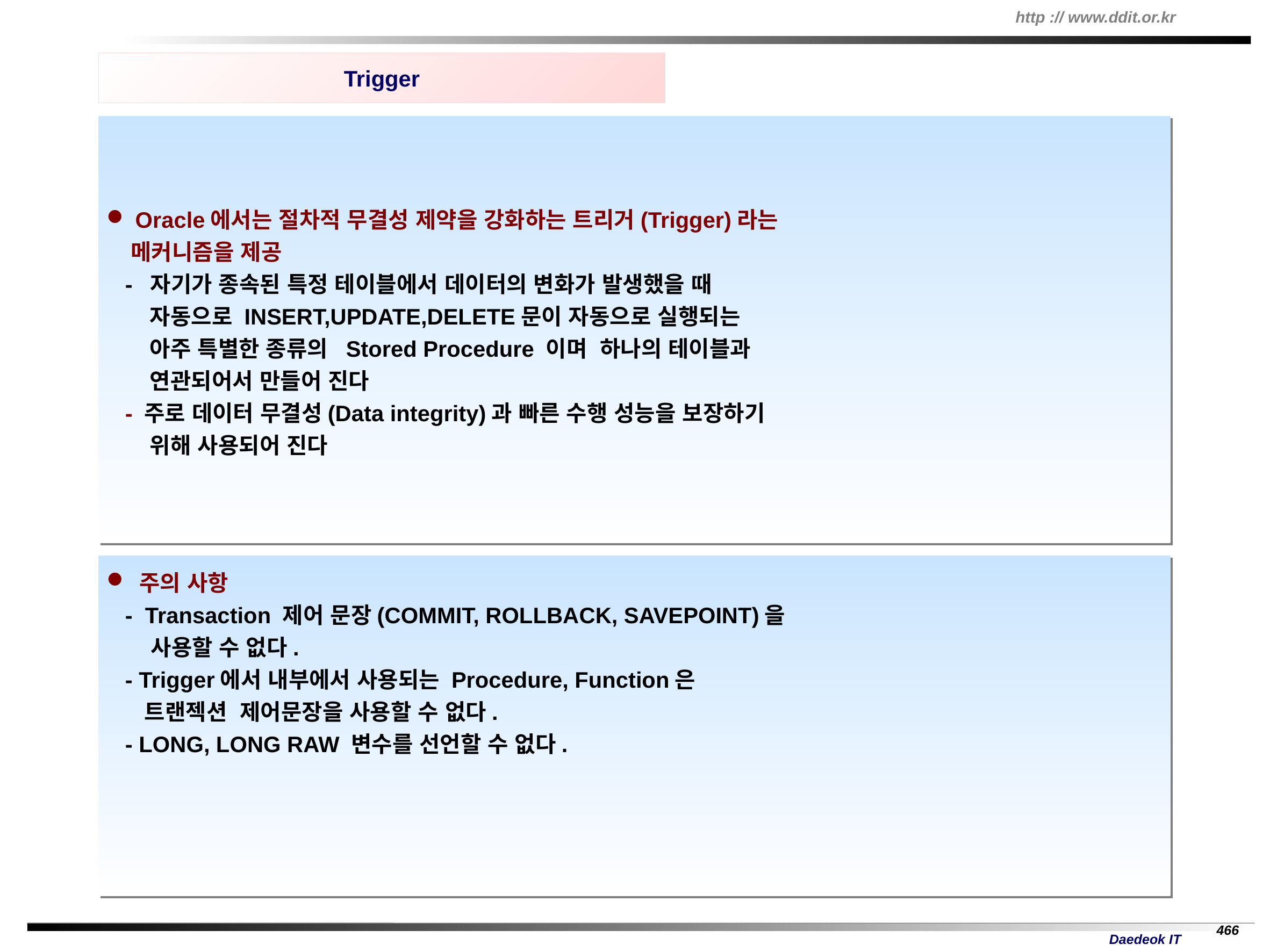

Trigger
 Oracle에서는 절차적 무결성 제약을 강화하는 트리거(Trigger)라는
   메커니즘을 제공
   -  자기가 종속된 특정 테이블에서 데이터의 변화가 발생했을 때
      자동으로 INSERT,UPDATE,DELETE문이 자동으로 실행되는
      아주 특별한 종류의  Stored Procedure 이며  하나의 테이블과
      연관되어서 만들어 진다
   - 주로 데이터 무결성(Data integrity)과 빠른 수행 성능을 보장하기
      위해 사용되어 진다
 주의 사항
   -  Transaction 제어 문장(COMMIT, ROLLBACK, SAVEPOINT)을
       사용할 수 없다.
   - Trigger에서 내부에서 사용되는 Procedure, Function은
      트랜젝션  제어문장을 사용할 수 없다.
   - LONG, LONG RAW 변수를 선언할 수 없다.